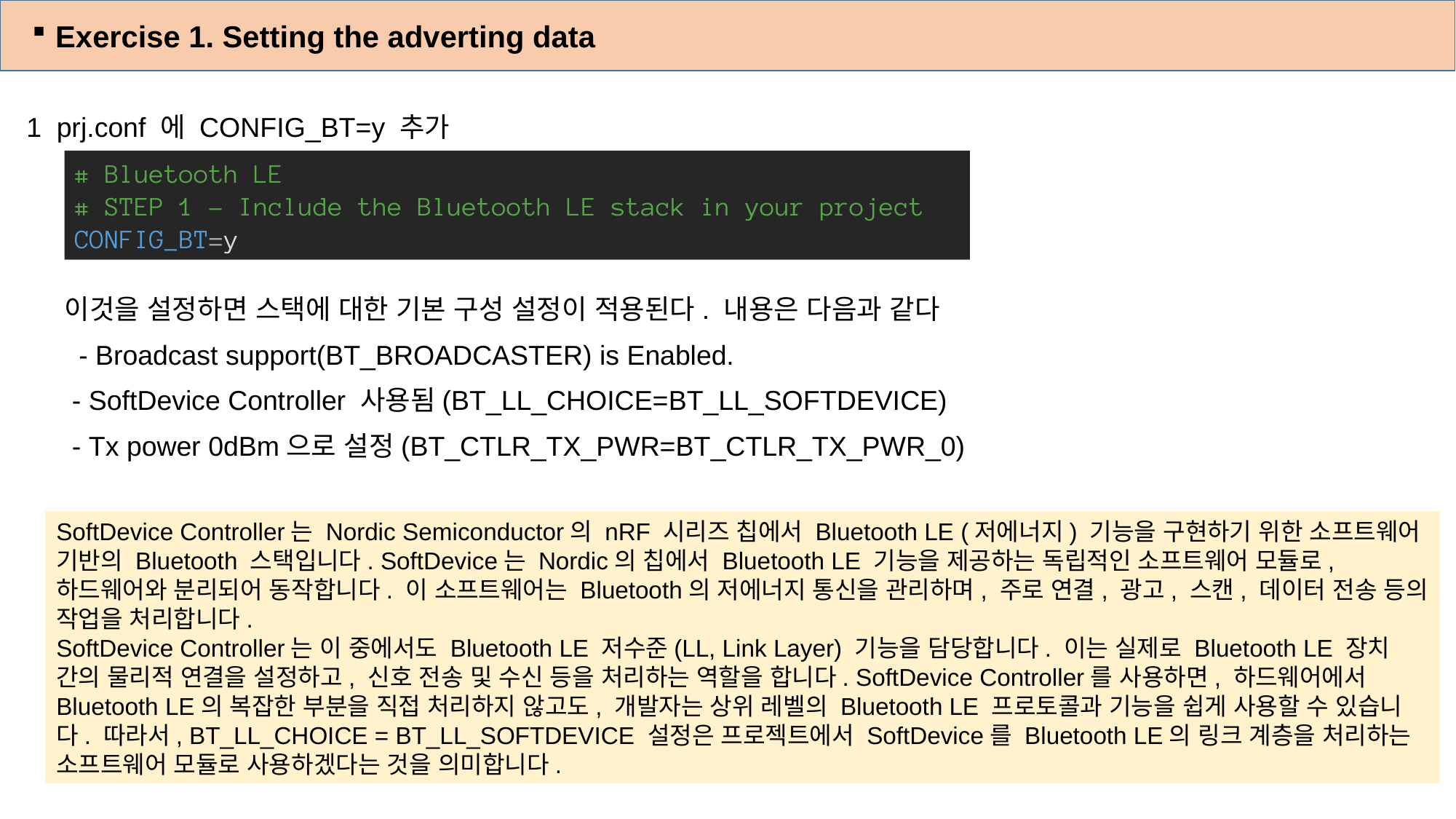

Exercise 1. Setting the adverting data
1  prj.conf 에 CONFIG_BT=y 추가
     이것을 설정하면 스택에 대한 기본 구성 설정이 적용된다. 내용은 다음과 같다
      - Broadcast support(BT_BROADCASTER) is Enabled.
      - SoftDevice Controller 사용됨(BT_LL_CHOICE=BT_LL_SOFTDEVICE)
      - Tx power 0dBm으로 설정(BT_CTLR_TX_PWR=BT_CTLR_TX_PWR_0)
# Bluetooth LE
# STEP 1 - Include the Bluetooth LE stack in your project
CONFIG_BT=y
SoftDevice Controller는 Nordic Semiconductor의 nRF 시리즈 칩에서 Bluetooth LE (저에너지) 기능을 구현하기 위한 소프트웨어 기반의 Bluetooth 스택입니다. SoftDevice는 Nordic의 칩에서 Bluetooth LE 기능을 제공하는 독립적인 소프트웨어 모듈로, 하드웨어와 분리되어 동작합니다. 이 소프트웨어는 Bluetooth의 저에너지 통신을 관리하며, 주로 연결, 광고, 스캔, 데이터 전송 등의 작업을 처리합니다.
SoftDevice Controller는 이 중에서도 Bluetooth LE 저수준(LL, Link Layer) 기능을 담당합니다. 이는 실제로 Bluetooth LE 장치 간의 물리적 연결을 설정하고, 신호 전송 및 수신 등을 처리하는 역할을 합니다. SoftDevice Controller를 사용하면, 하드웨어에서 Bluetooth LE의 복잡한 부분을 직접 처리하지 않고도, 개발자는 상위 레벨의 Bluetooth LE 프로토콜과 기능을 쉽게 사용할 수 있습니다. 따라서, BT_LL_CHOICE = BT_LL_SOFTDEVICE 설정은 프로젝트에서 SoftDevice를 Bluetooth LE의 링크 계층을 처리하는 소프트웨어 모듈로 사용하겠다는 것을 의미합니다.